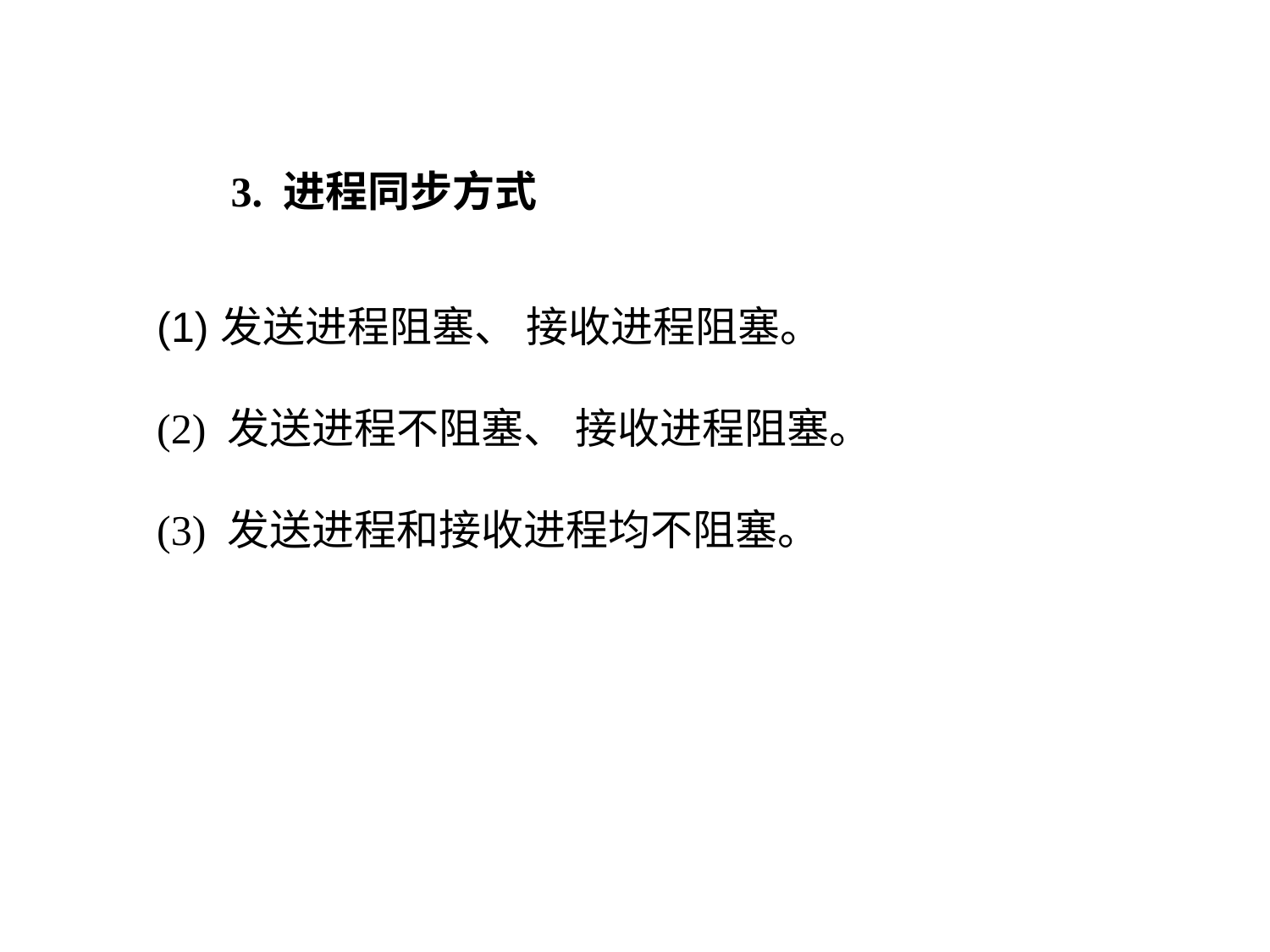

3. 进程同步方式
发送进程阻塞、 接收进程阻塞。
(2) 发送进程不阻塞、 接收进程阻塞。
(3) 发送进程和接收进程均不阻塞。